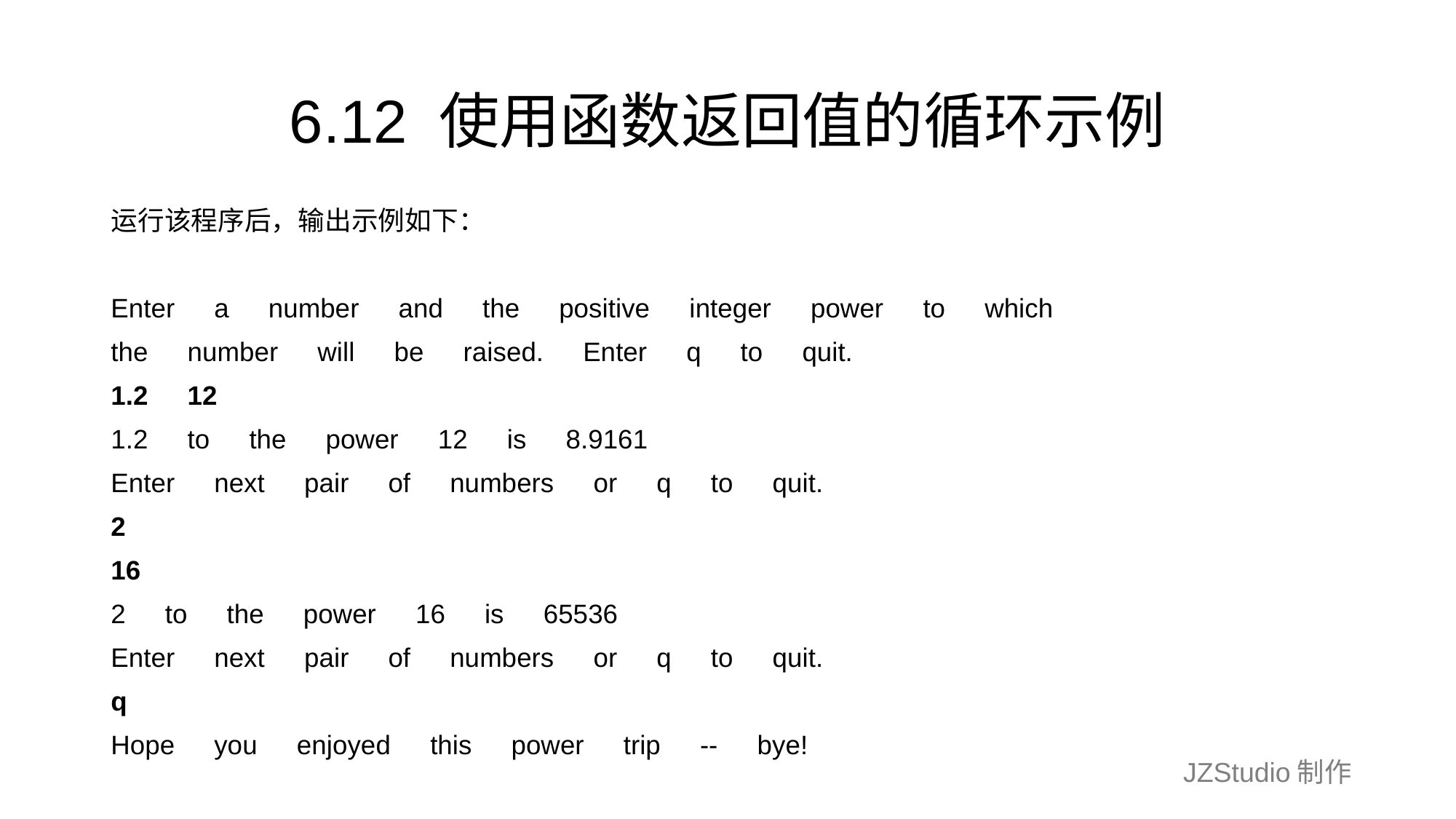

# 6.12 使用函数返回值的循环示例
运行该程序后，输出示例如下：

Enter　a　number　and　the　positive　integer　power　to　which
the　number　will　be　raised.　Enter　q　to　quit.
1.2　12
1.2　to　the　power　12　is　8.9161
Enter　next　pair　of　numbers　or　q　to　quit.
2
16
2　to　the　power　16　is　65536
Enter　next　pair　of　numbers　or　q　to　quit.
q
Hope　you　enjoyed　this　power　trip　--　bye!